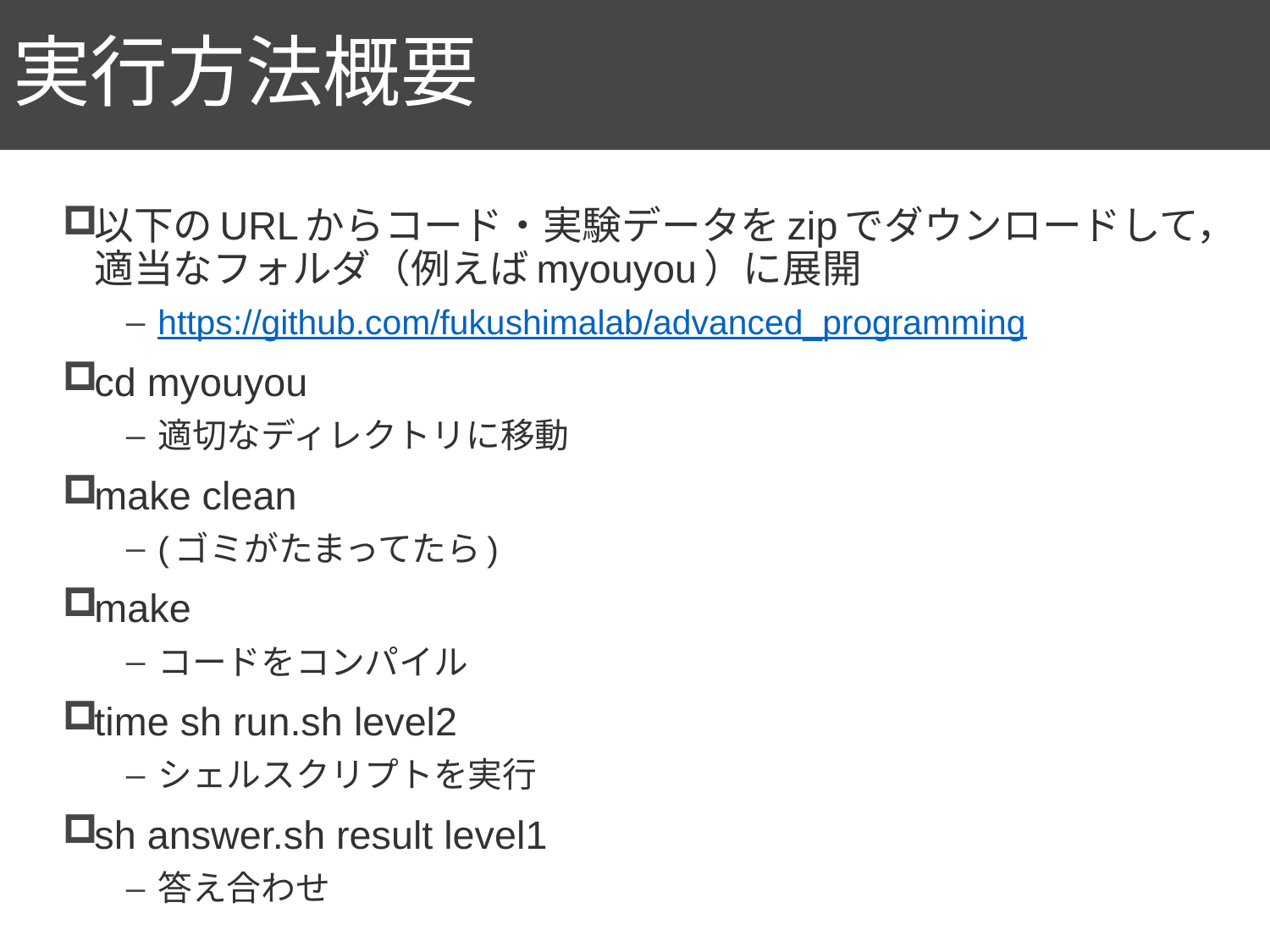

# 実行方法概要
90
以下のURLからコード・実験データをzipでダウンロードして，適当なフォルダ（例えばmyouyou）に展開
https://github.com/fukushimalab/advanced_programming
cd myouyou
適切なディレクトリに移動
make clean
(ゴミがたまってたら)
make
コードをコンパイル
time sh run.sh level2
シェルスクリプトを実行
sh answer.sh result level1
答え合わせ